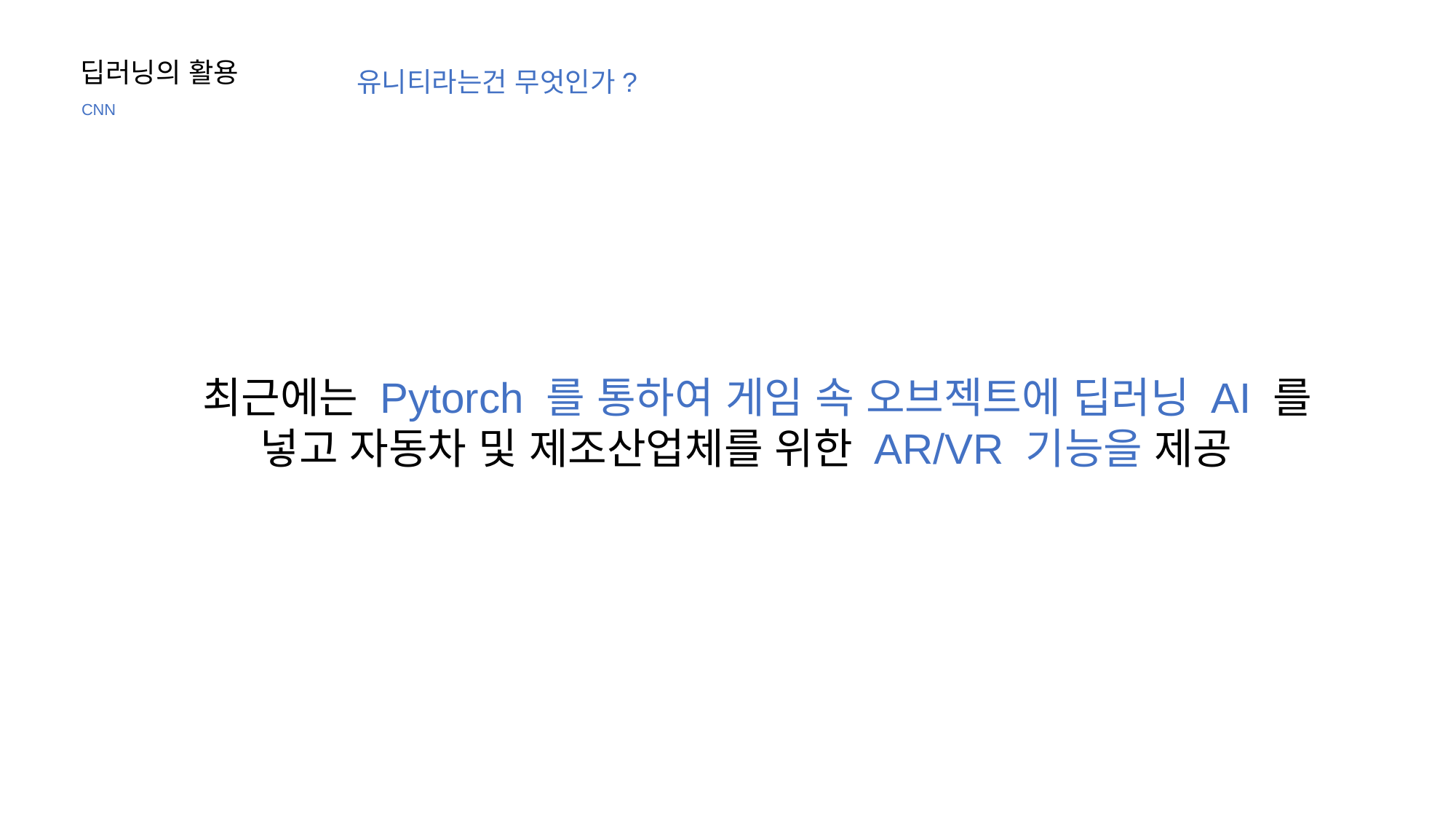

딥러닝의 활용
유니티라는건 무엇인가?
CNN
 최근에는 Pytorch 를 통하여 게임 속 오브젝트에 딥러닝 AI 를 넣고 자동차 및 제조산업체를 위한 AR/VR 기능을 제공